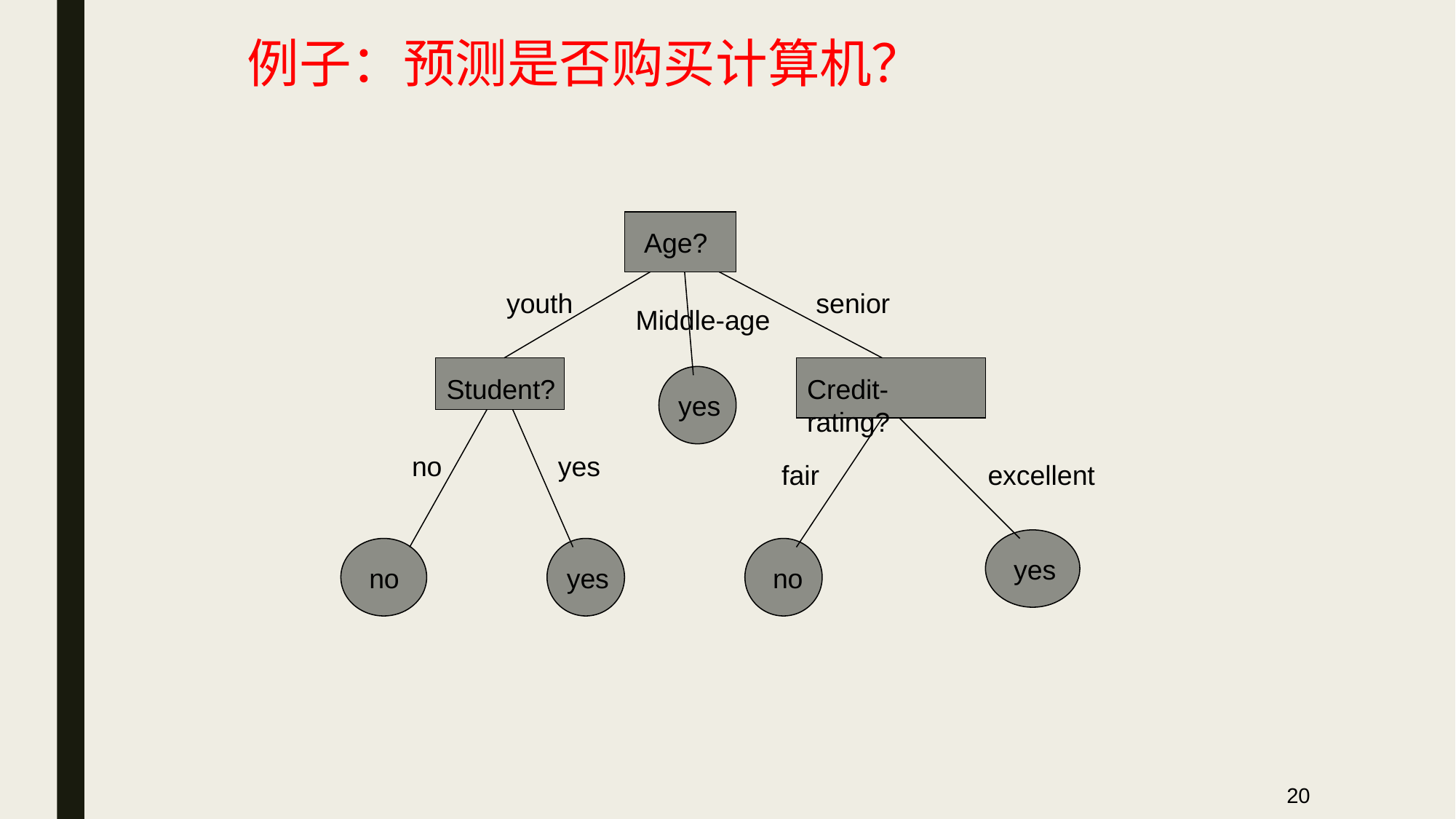

# 例子：预测是否购买计算机？

Age?

youth
senior
Middle-age

Student?

Credit-rating?
yes

no
yes
fair
excellent

yes
no
yes
no
20